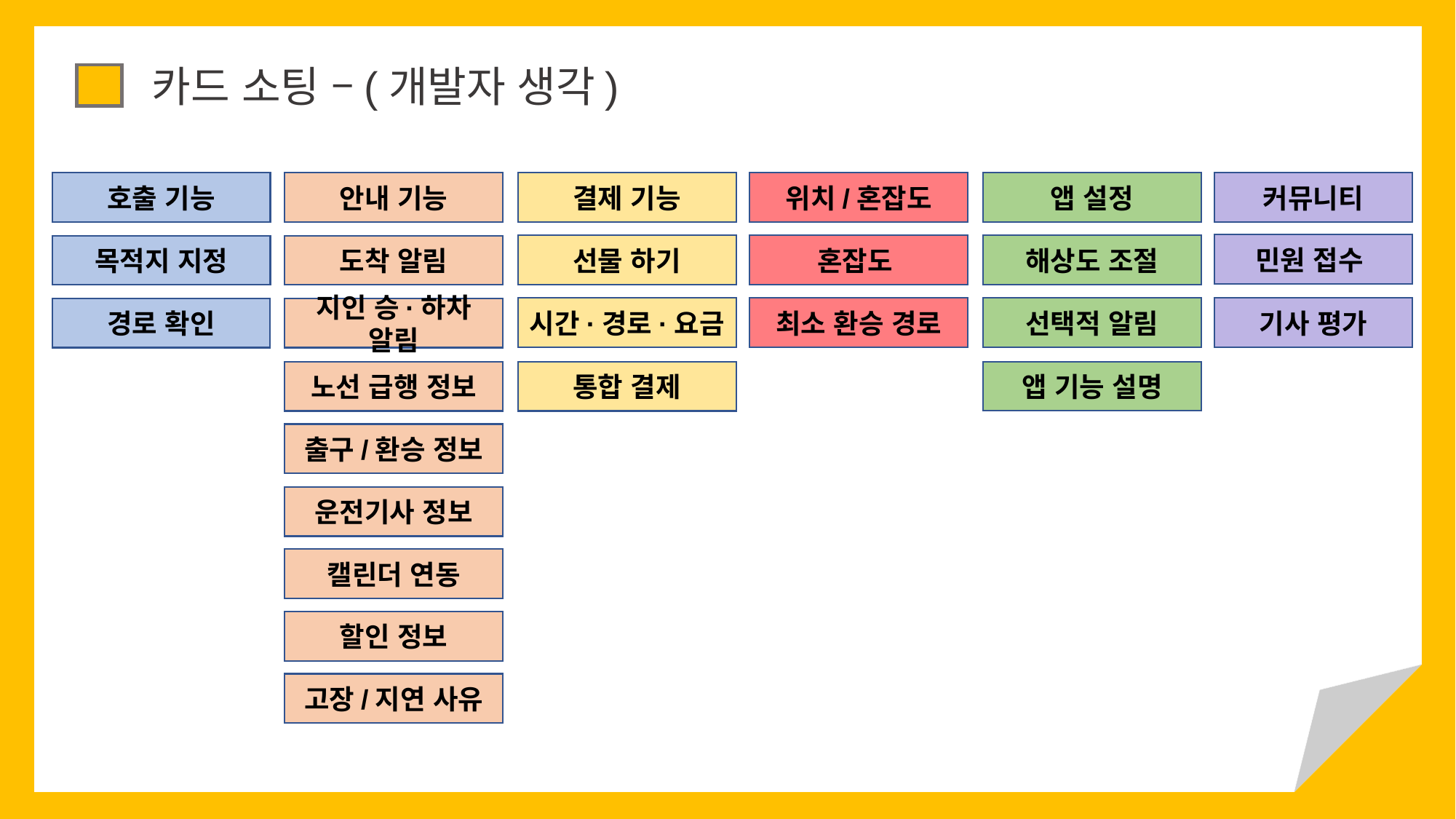

카드 소팅 –(개발자 생각)

안내 기능
결제 기능
위치/혼잡도
앱 설정
커뮤니티
호출 기능
민원 접수
선물 하기
해상도 조절
혼잡도
목적지 지정
도착 알림
시간·경로·요금
최소 환승 경로
선택적 알림
기사 평가
경로 확인
지인 승·하차 알림
앱 기능 설명
노선 급행 정보
통합 결제
출구/환승 정보
운전기사 정보
캘린더 연동
할인 정보
고장/지연 사유